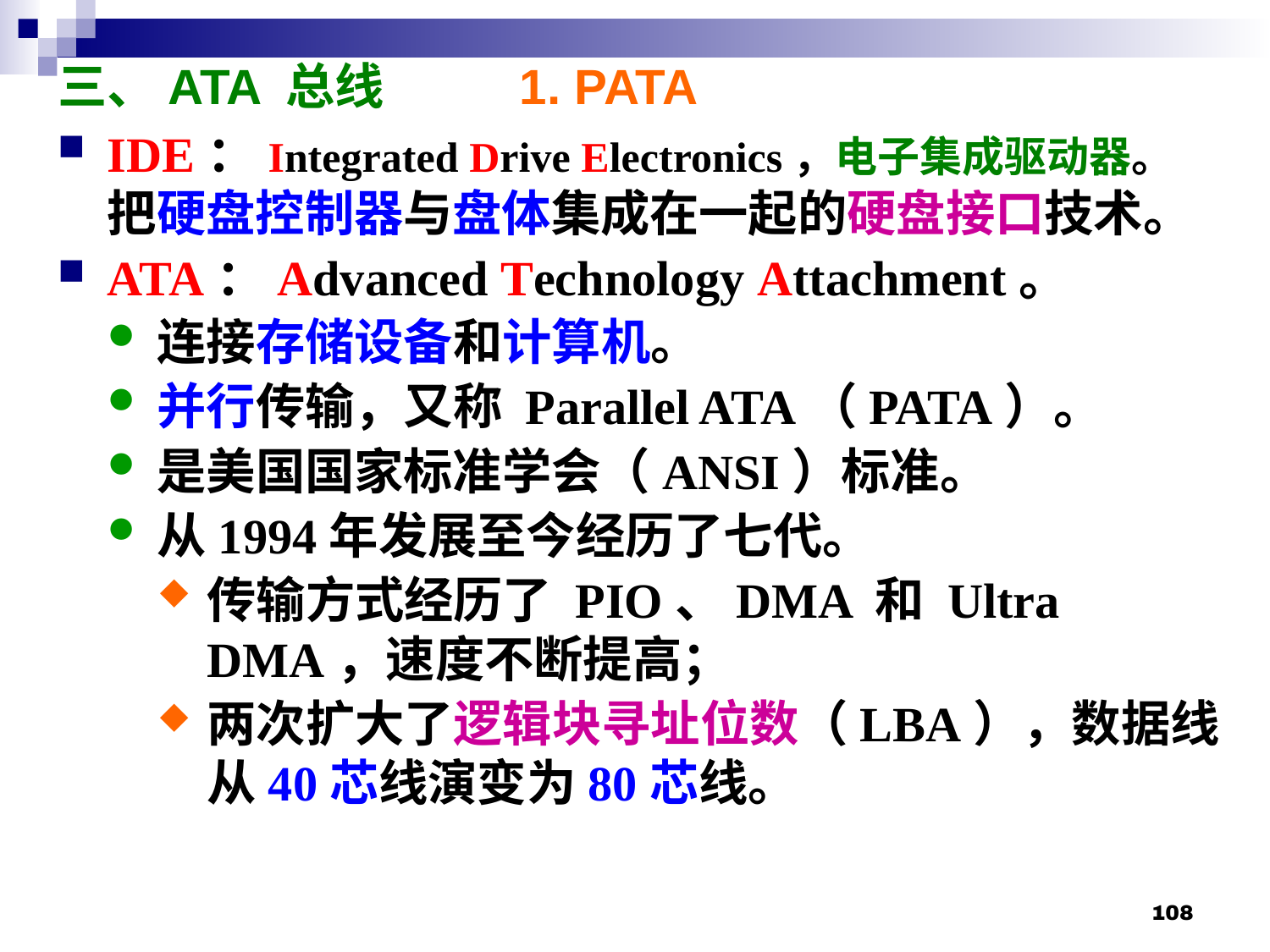

# 三、ATA 总线           1. PATA
IDE：Integrated Drive Electronics，电子集成驱动器。
把硬盘控制器与盘体集成在一起的硬盘接口技术。
ATA：Advanced Technology Attachment。
连接存储设备和计算机。
并行传输，又称 Parallel ATA（PATA）。
是美国国家标准学会（ANSI）标准。
从1994年发展至今经历了七代。
传输方式经历了 PIO、DMA 和 Ultra DMA，速度不断提高；
两次扩大了逻辑块寻址位数（LBA），数据线从40芯线演变为80芯线。
108